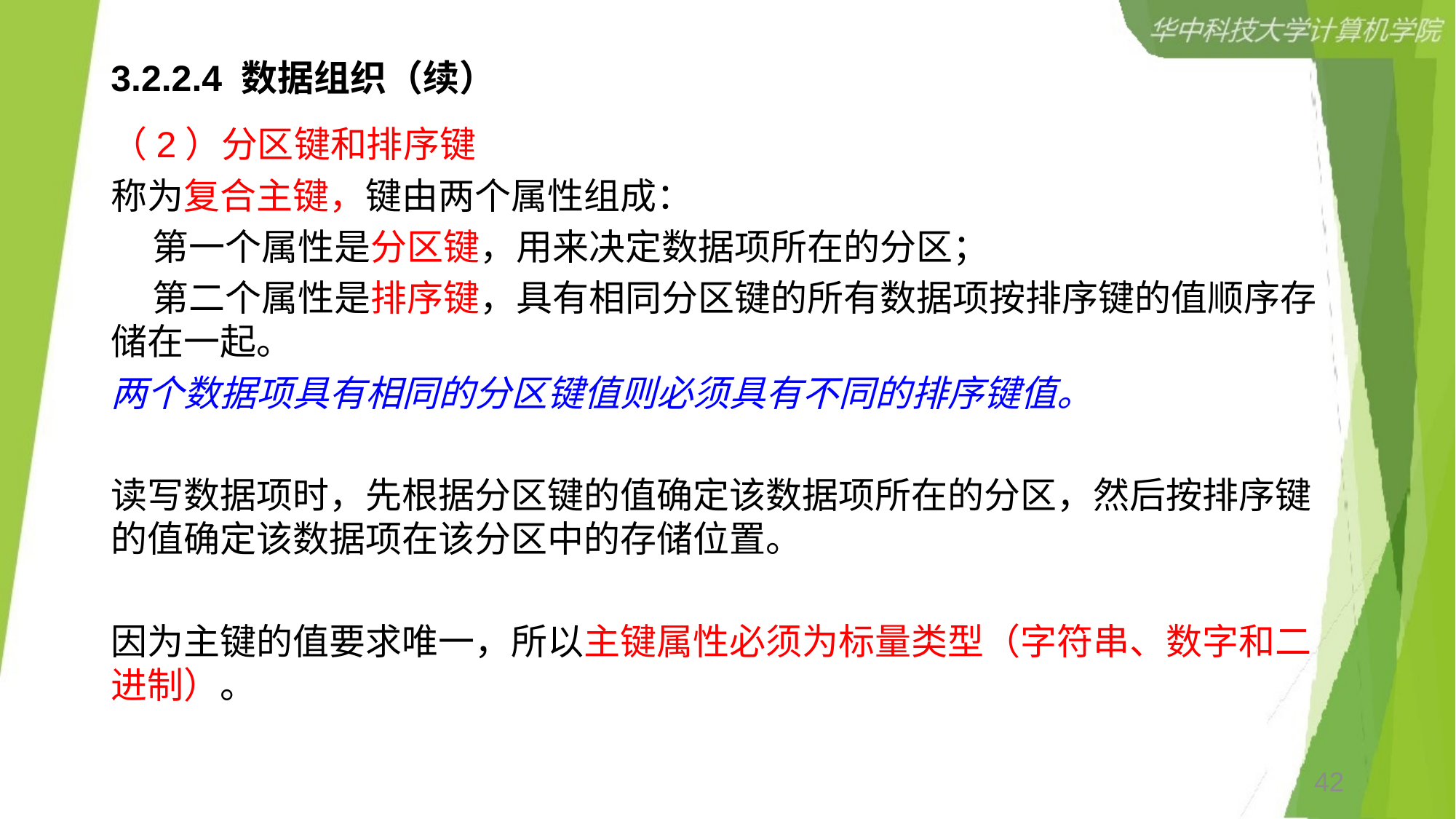

# 3.2.2.4 数据组织（续）
（2）分区键和排序键
称为复合主键，键由两个属性组成：
    第一个属性是分区键，用来决定数据项所在的分区；
    第二个属性是排序键，具有相同分区键的所有数据项按排序键的值顺序存储在一起。
两个数据项具有相同的分区键值则必须具有不同的排序键值。

读写数据项时，先根据分区键的值确定该数据项所在的分区，然后按排序键的值确定该数据项在该分区中的存储位置。

因为主键的值要求唯一，所以主键属性必须为标量类型（字符串、数字和二进制）。
42